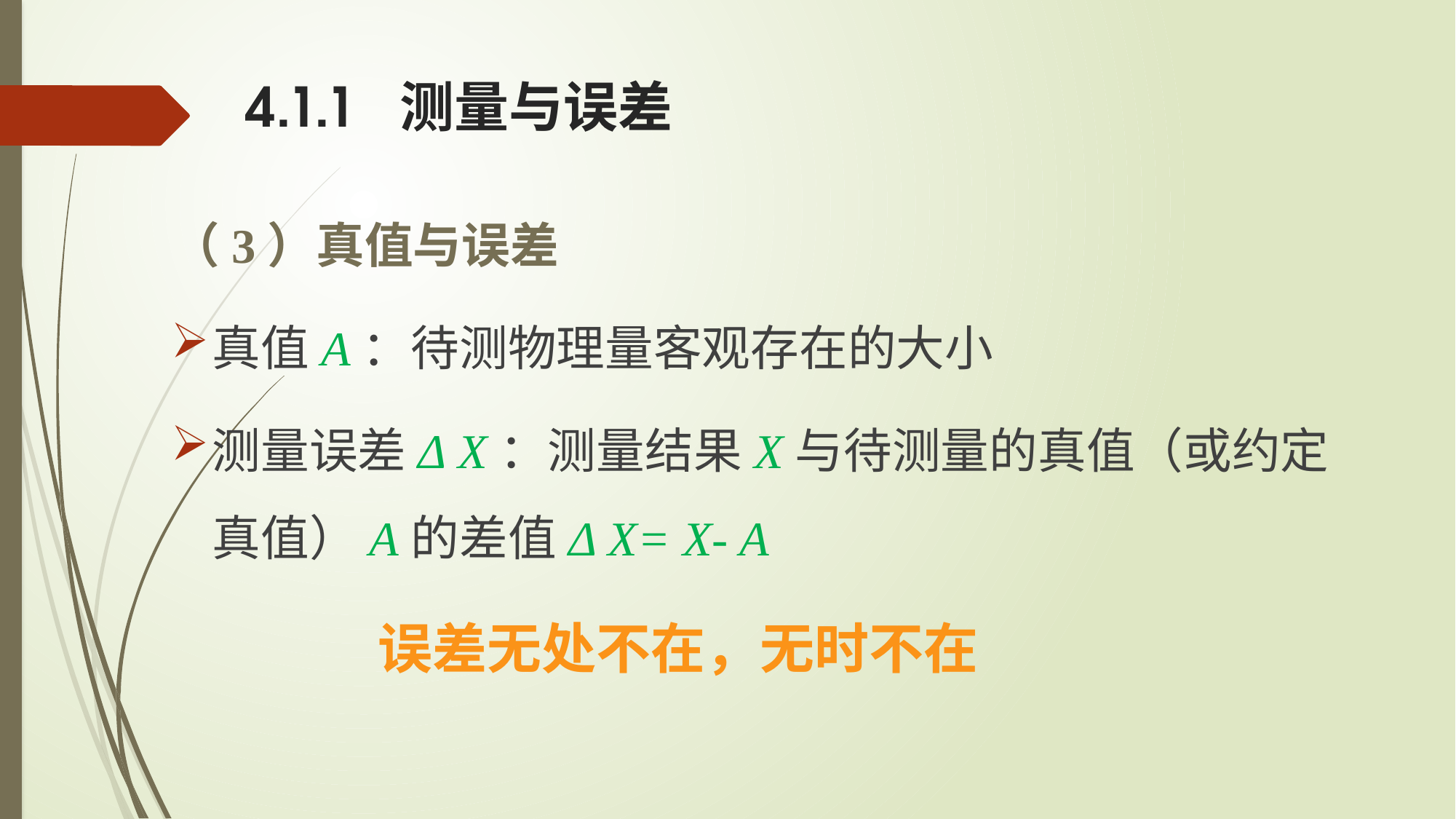

# 4.1.1  测量与误差
（3）真值与误差
真值A：待测物理量客观存在的大小
测量误差Δ X：测量结果X与待测量的真值（或约定真值）A的差值Δ X= X- A
误差无处不在，无时不在